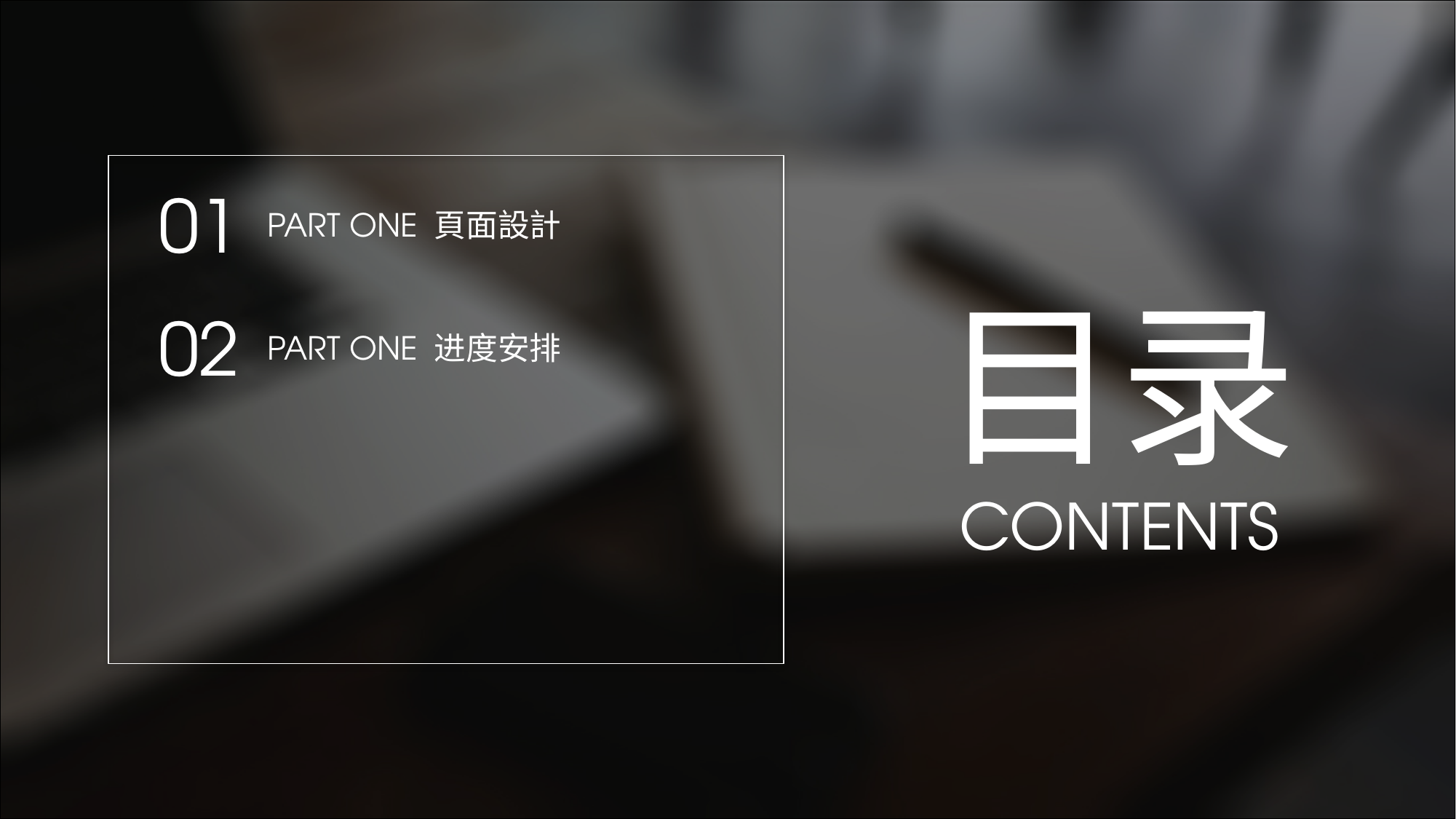

01
PART ONE 頁面設計
目录
02
PART ONE 进度安排
CONTENTS